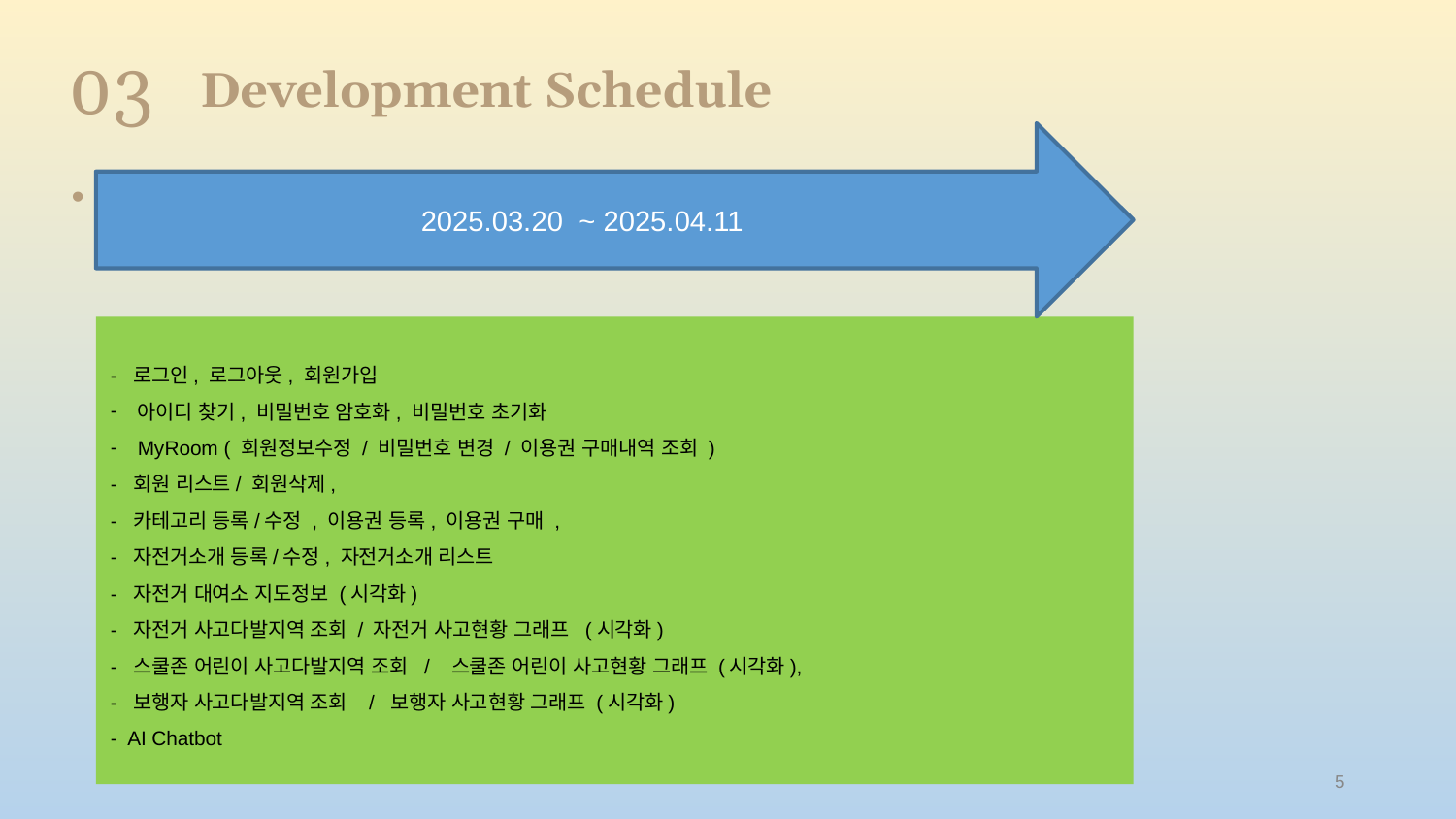

03.
Development Schedule
2025.03.20  ~ 2025.04.11

-  로그인, 로그아웃, 회원가입
아이디 찾기, 비밀번호 암호화, 비밀번호 초기화
MyRoom ( 회원정보수정 / 비밀번호 변경 / 이용권 구매내역 조회 )
-  회원 리스트/ 회원삭제,
-  카테고리 등록/수정 , 이용권 등록, 이용권 구매 ,
-  자전거소개 등록/수정, 자전거소개 리스트
-  자전거 대여소 지도정보 (시각화)
-  자전거 사고다발지역 조회 / 자전거 사고현황 그래프  (시각화)
-  스쿨존 어린이 사고다발지역 조회  /   스쿨존 어린이 사고현황 그래프 (시각화),
-  보행자 사고다발지역 조회   /  보행자 사고현황 그래프 (시각화)
-  AI Chatbot

5